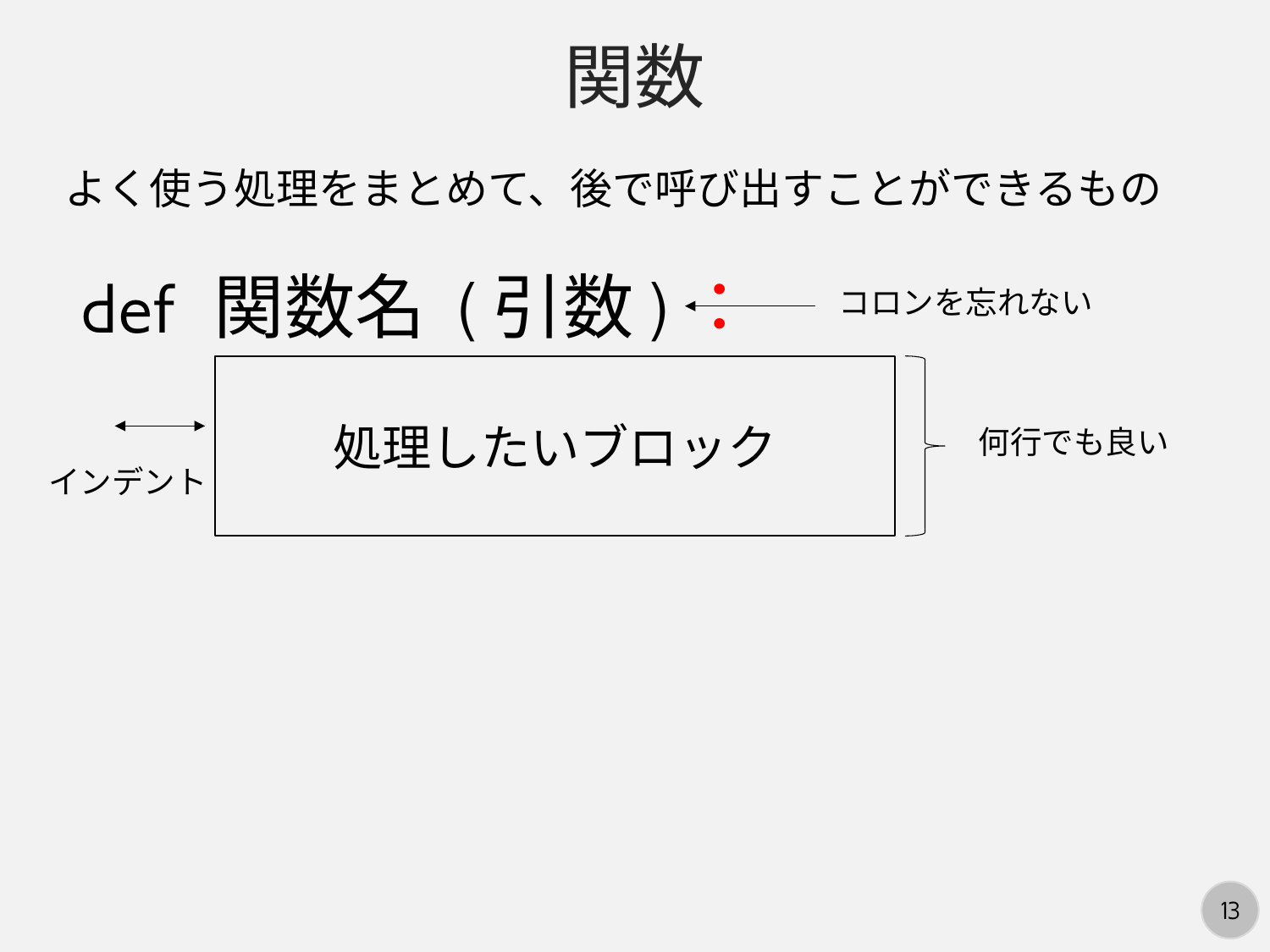

関数
よく使う処理をまとめて、後で呼び出すことができるもの
def 関数名 (引数)：
コロンを忘れない
処理したいブロック

何行でも良い
インデント